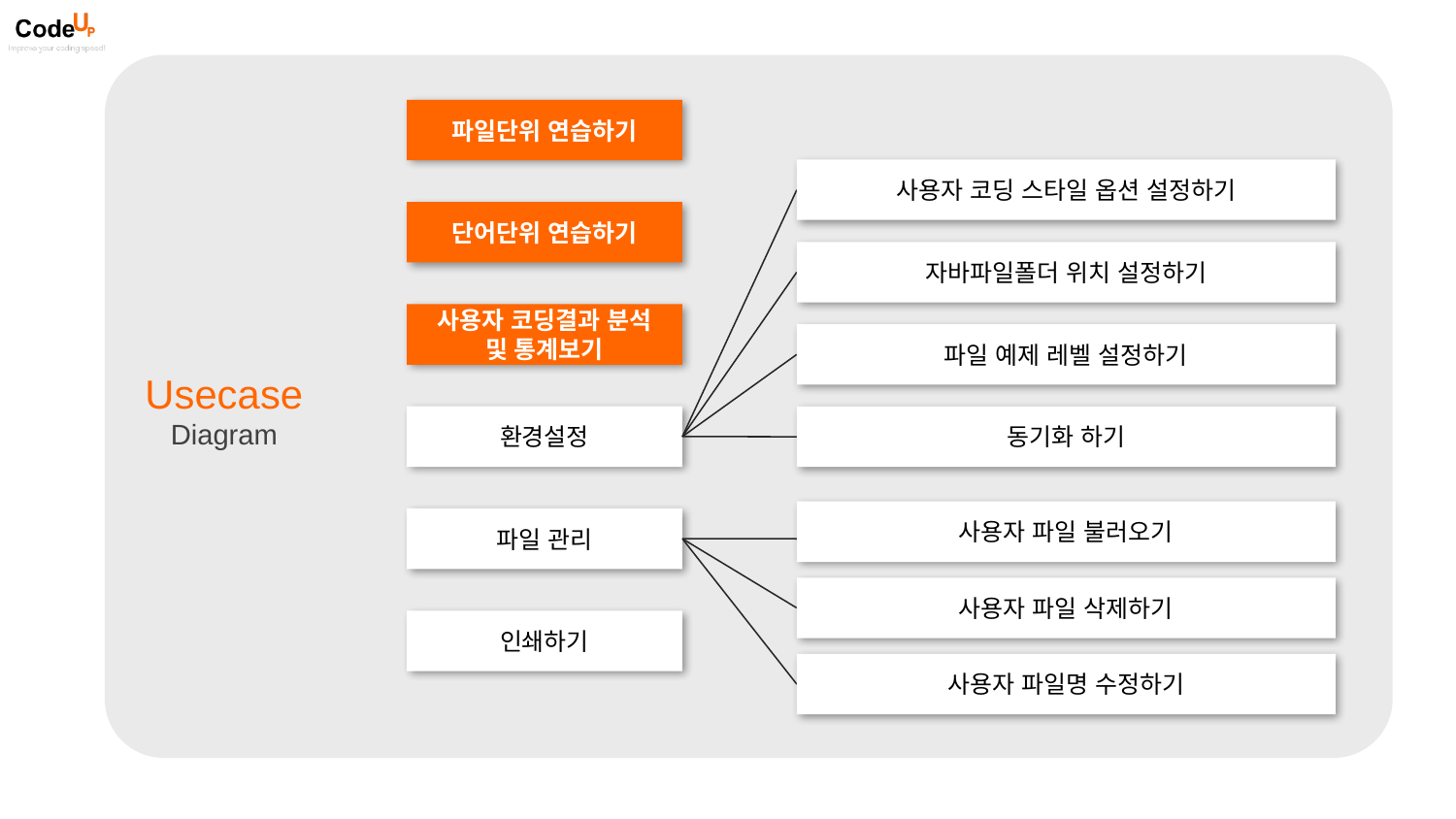

파일단위 연습하기
사용자 코딩 스타일 옵션 설정하기
단어단위 연습하기
자바파일폴더 위치 설정하기
사용자 코딩결과 분석
및 통계보기
파일 예제 레벨 설정하기
Usecase
Diagram
환경설정
동기화 하기
사용자 파일 불러오기
파일 관리
사용자 파일 삭제하기
인쇄하기
사용자 파일명 수정하기